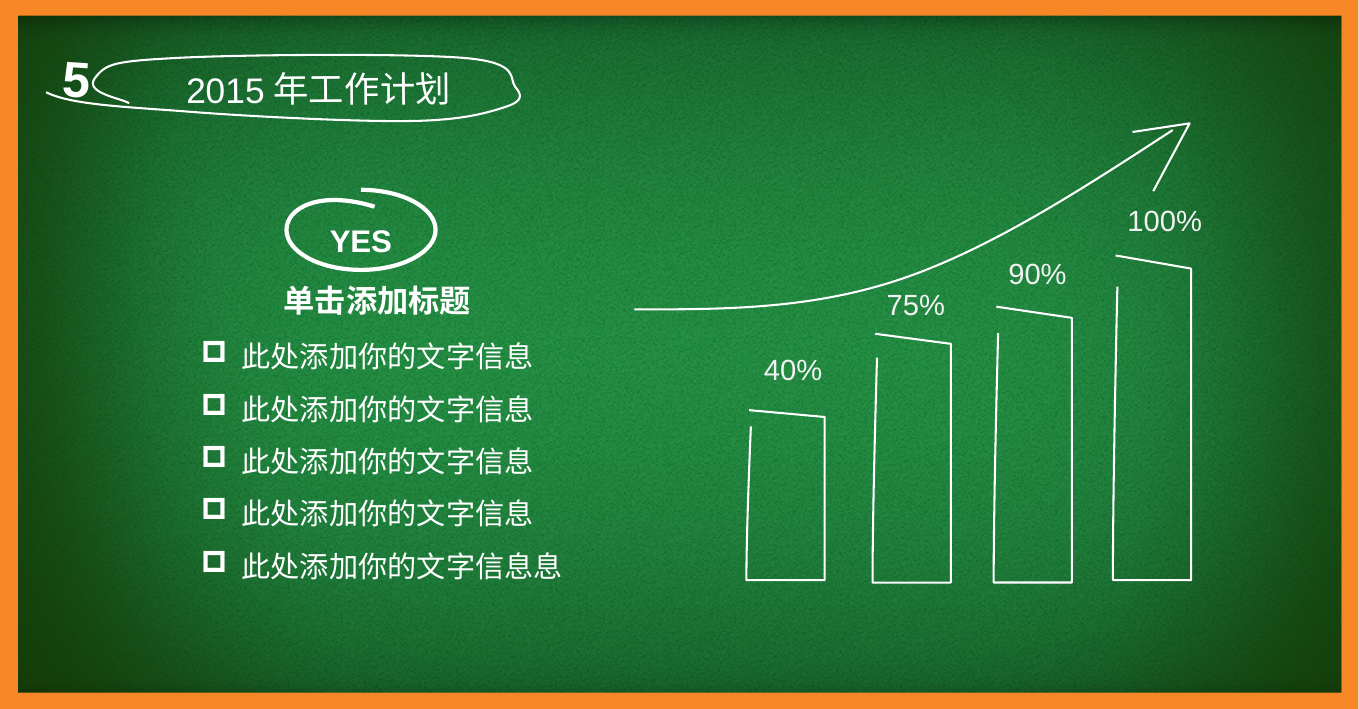

5
2015年工作计划

YES
100%
90%

单击添加标题
75%

此处添加你的文字信息
此处添加你的文字信息
此处添加你的文字信息
此处添加你的文字信息
此处添加你的文字信息息

40%